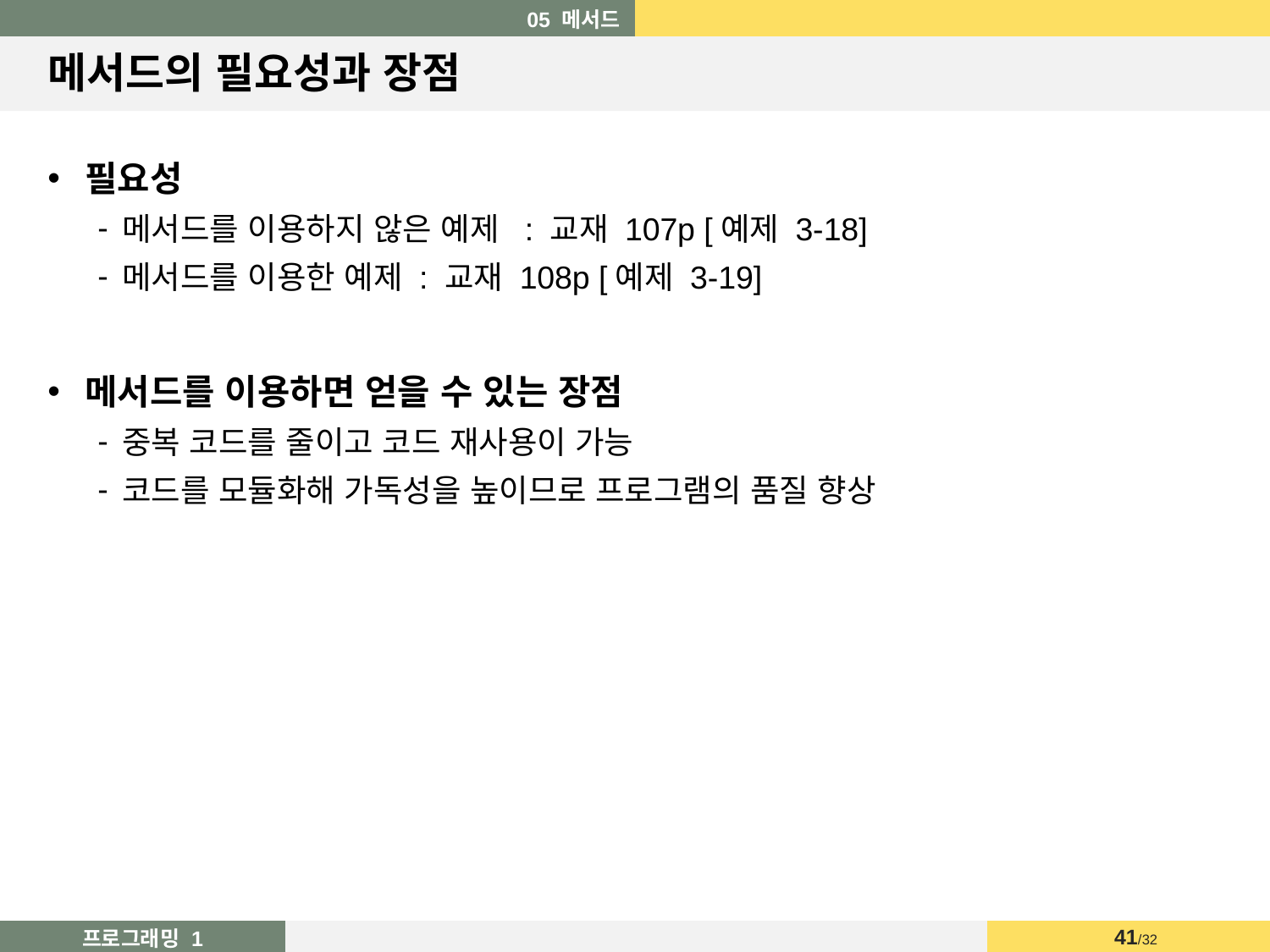

05 메서드
# 메서드의 필요성과 장점
필요성
메서드를 이용하지 않은 예제  : 교재 107p [예제 3-18]
메서드를 이용한 예제 : 교재 108p [예제 3-19]

메서드를 이용하면 얻을 수 있는 장점
중복 코드를 줄이고 코드 재사용이 가능
코드를 모듈화해 가독성을 높이므로 프로그램의 품질 향상